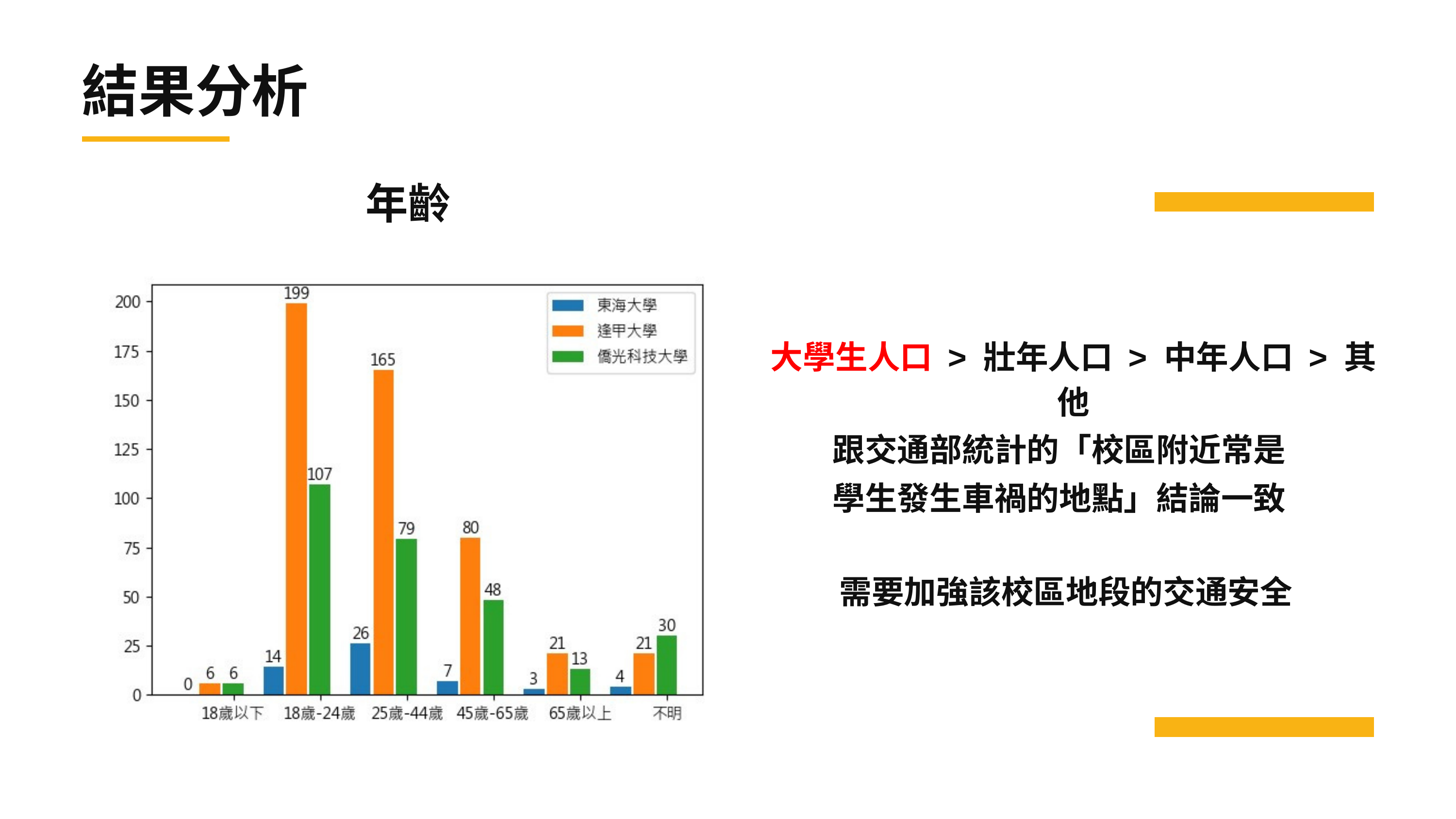

結果分析

年齡

大學生人口 > 壯年人口 > 中年人口 > 其他
跟交通部統計的「校區附近常是學生發生車禍的地點」結論一致
需要加強該校區地段的交通安全